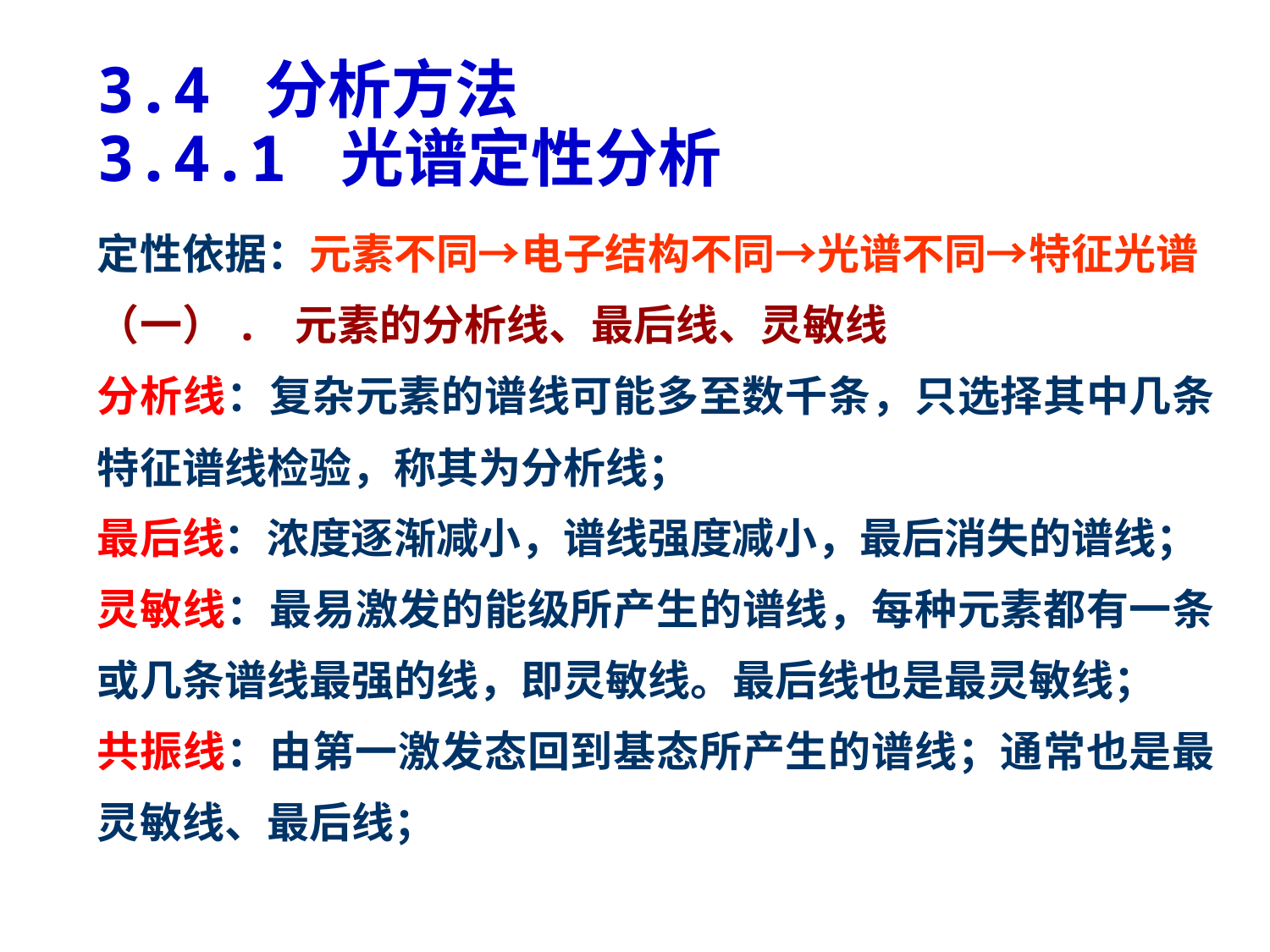

3.4 分析方法
3.4.1 光谱定性分析
定性依据：元素不同→电子结构不同→光谱不同→特征光谱
（一）. 元素的分析线、最后线、灵敏线
分析线：复杂元素的谱线可能多至数千条，只选择其中几条特征谱线检验，称其为分析线；
最后线：浓度逐渐减小，谱线强度减小，最后消失的谱线；
灵敏线：最易激发的能级所产生的谱线，每种元素都有一条或几条谱线最强的线，即灵敏线。最后线也是最灵敏线；
共振线：由第一激发态回到基态所产生的谱线；通常也是最灵敏线、最后线；